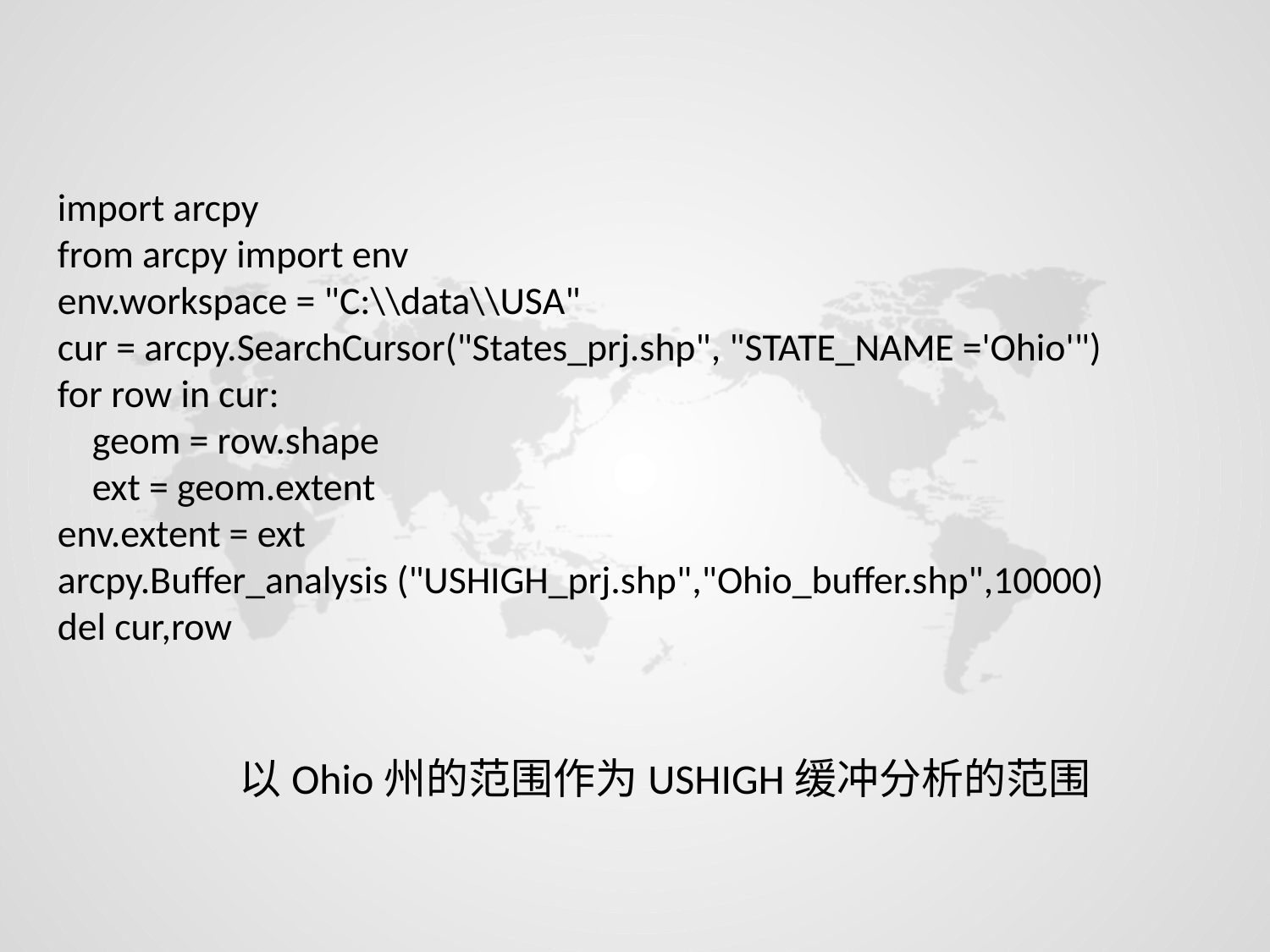

import arcpy
from arcpy import env
env.workspace = "C:\\data\\USA"
cur = arcpy.SearchCursor("States_prj.shp", "STATE_NAME ='Ohio'")
for row in cur:
    geom = row.shape
    ext = geom.extent
env.extent = ext
arcpy.Buffer_analysis ("USHIGH_prj.shp","Ohio_buffer.shp",10000)
del cur,row
以Ohio州的范围作为USHIGH缓冲分析的范围